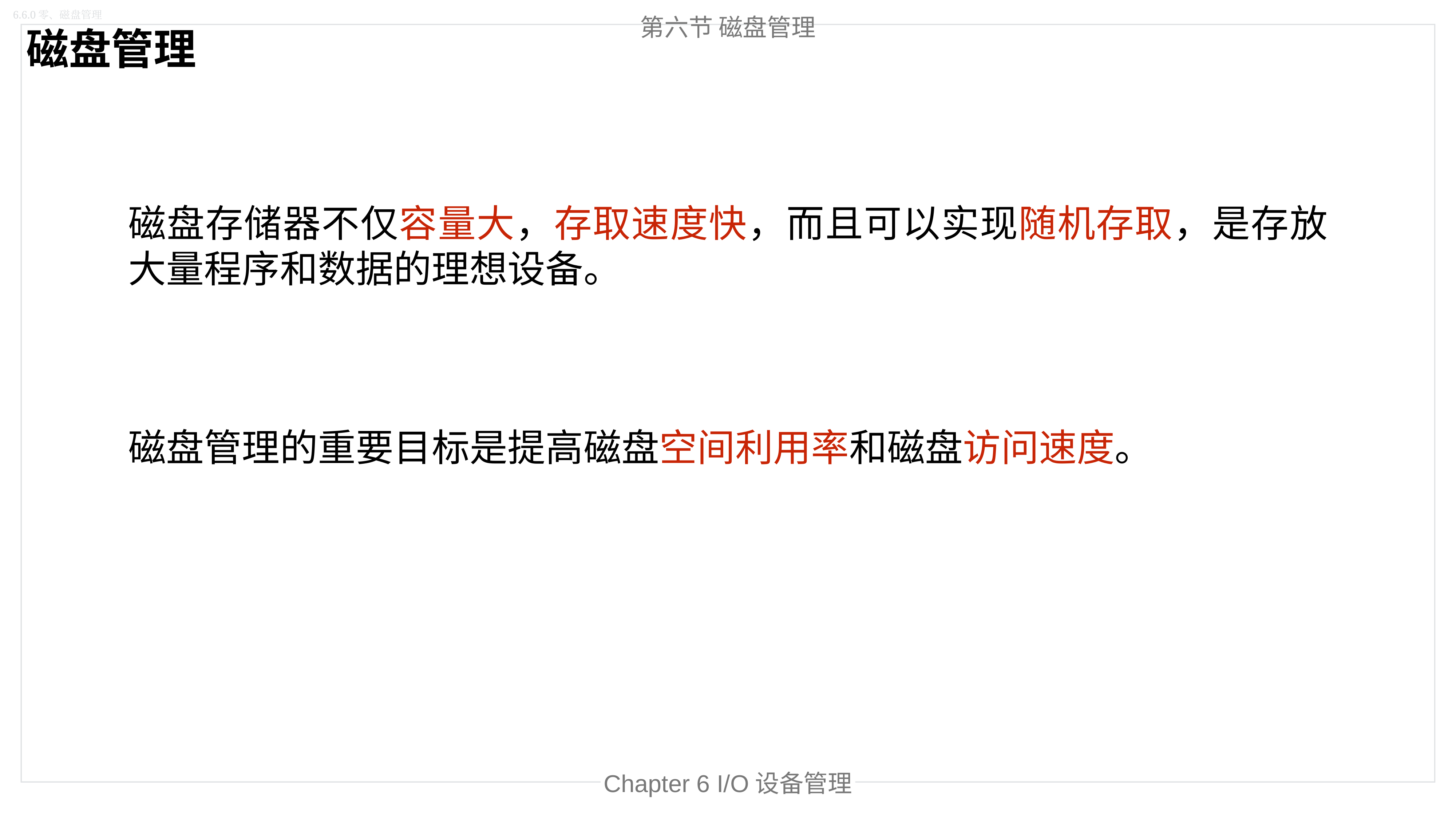

6.6.0零、磁盘管理
第六节 磁盘管理
磁盘管理

磁盘存储器不仅容量大，存取速度快，而且可以实现随机存取，是存放大量程序和数据的理想设备。
磁盘管理的重要目标是提高磁盘空间利用率和磁盘访问速度。
Chapter 6 I/O设备管理
Chapter 处理器管理